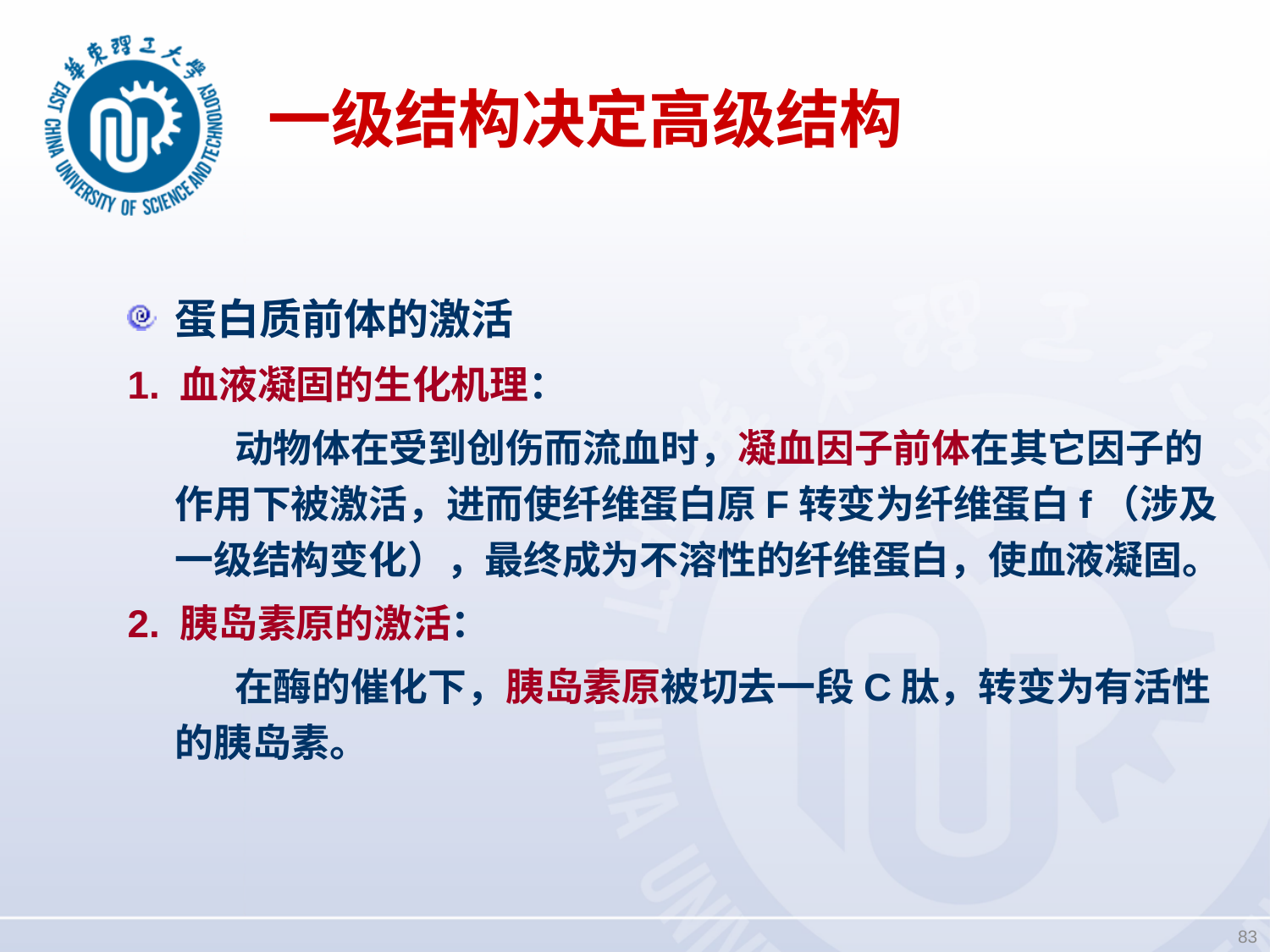

# 一级结构决定高级结构
蛋白质前体的激活
1. 血液凝固的生化机理：
           动物体在受到创伤而流血时，凝血因子前体在其它因子的作用下被激活，进而使纤维蛋白原F转变为纤维蛋白f（涉及一级结构变化），最终成为不溶性的纤维蛋白，使血液凝固。
2. 胰岛素原的激活：
           在酶的催化下，胰岛素原被切去一段C肽，转变为有活性的胰岛素。
83